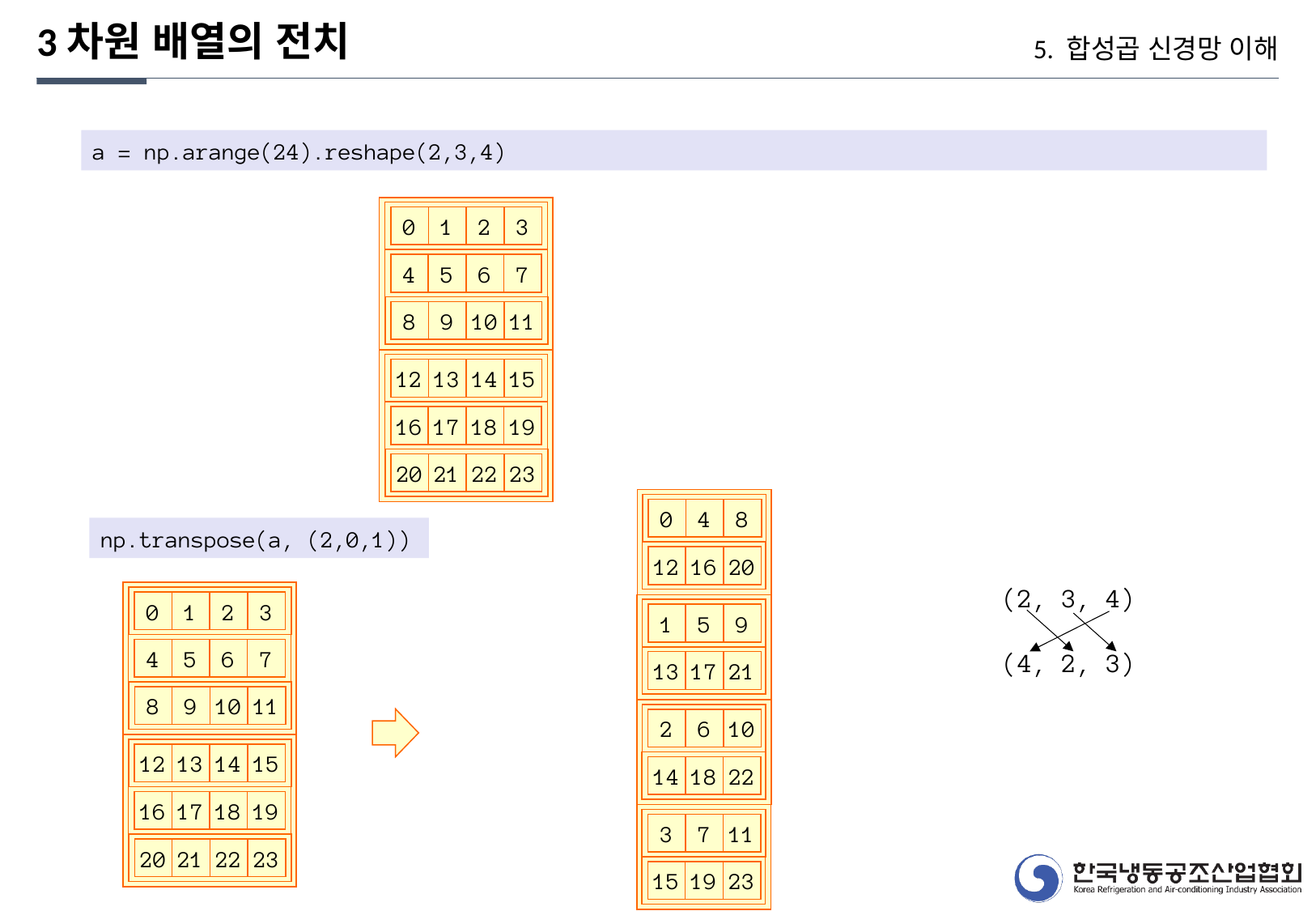

3차원 배열의 전치
5. 합성곱 신경망 이해
a = np.arange(24).reshape(2,3,4)

0
1
2
3

4
5
6
7

8
9
10
11

12
13
14
15

16
17
18
19

20
21
22
23

0
4
8
np.transpose(a, (2,0,1))

12
16
20
(2, 3, 4)

(4, 2, 3)

0
1
2
3

1
5
9

4
5
6
7

13
17
21

8
9
10
11

2
6
10

12
13
14
15

14
18
22

16
17
18
19

3
7
11

20
21
22
23

15
19
23